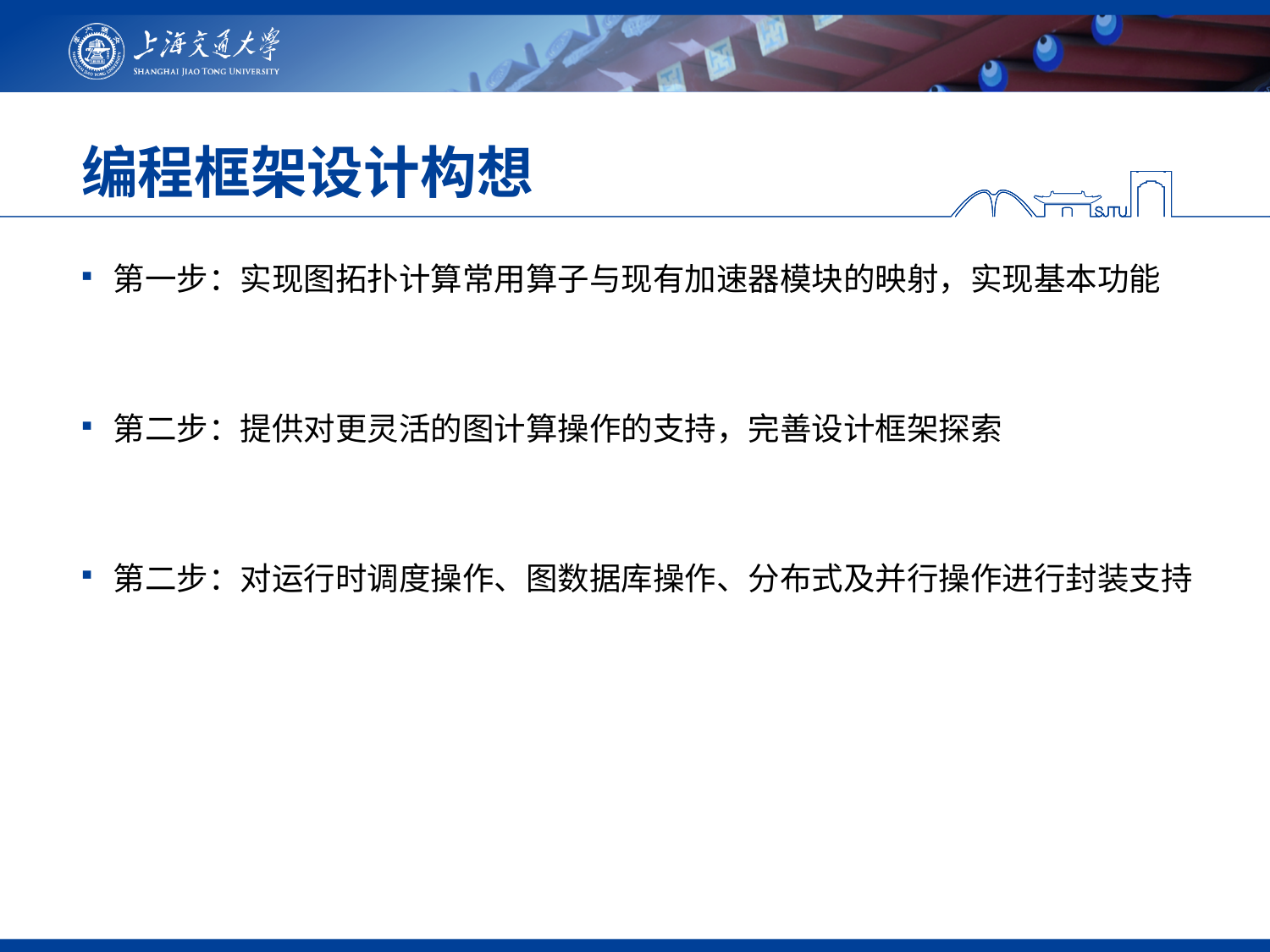

# 编程框架设计构想
第一步：实现图拓扑计算常用算子与现有加速器模块的映射，实现基本功能

第二步：提供对更灵活的图计算操作的支持，完善设计框架探索

第二步：对运行时调度操作、图数据库操作、分布式及并行操作进行封装支持